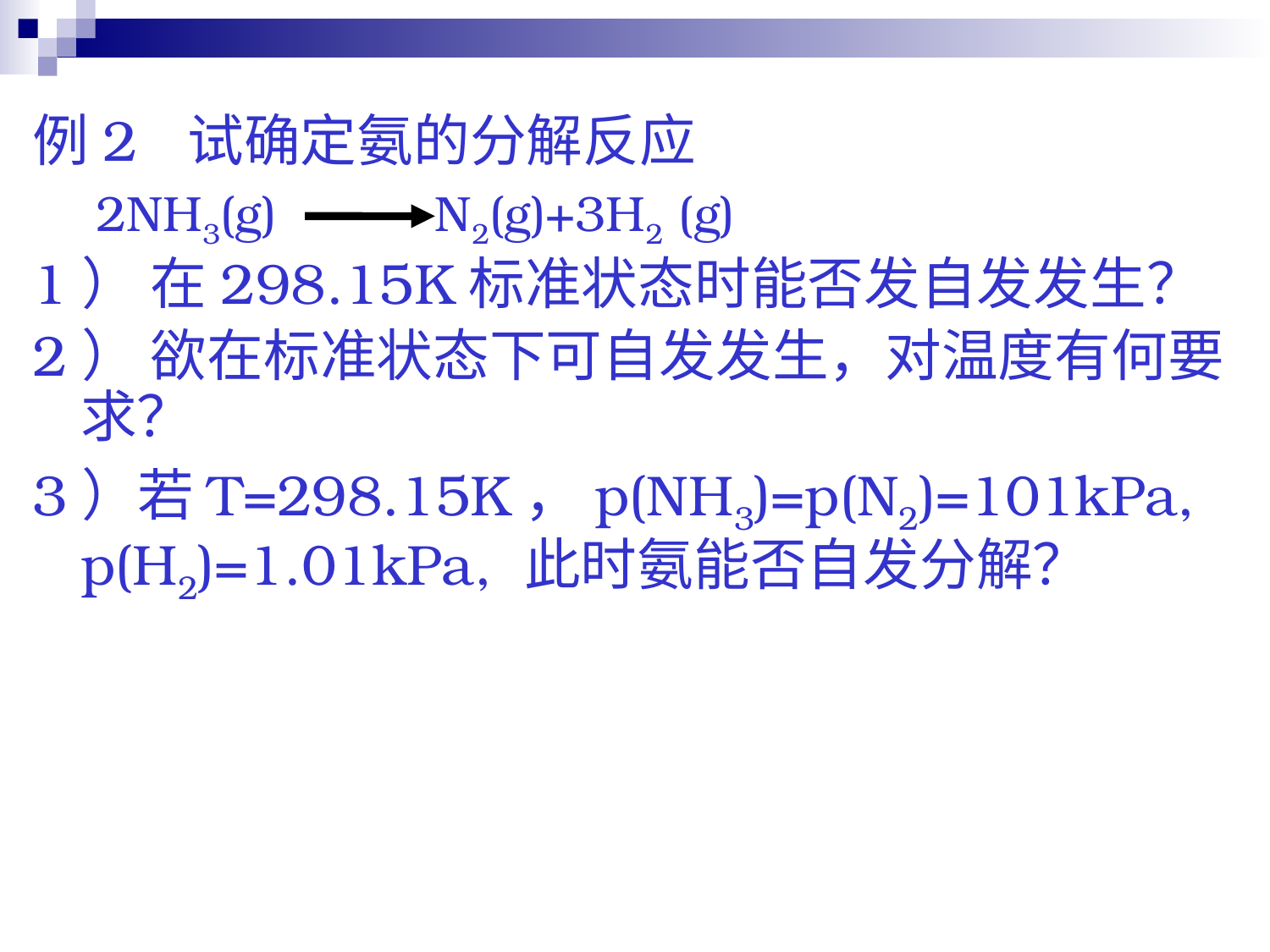

例2  试确定氨的分解反应
2NH3(g)          N2(g)+3H2 (g)
1） 在298.15K标准状态时能否发自发发生？
2） 欲在标准状态下可自发发生，对温度有何要求？
3）若T=298.15K，p(NH3)=p(N2)=101kPa, p(H2)=1.01kPa, 此时氨能否自发分解？